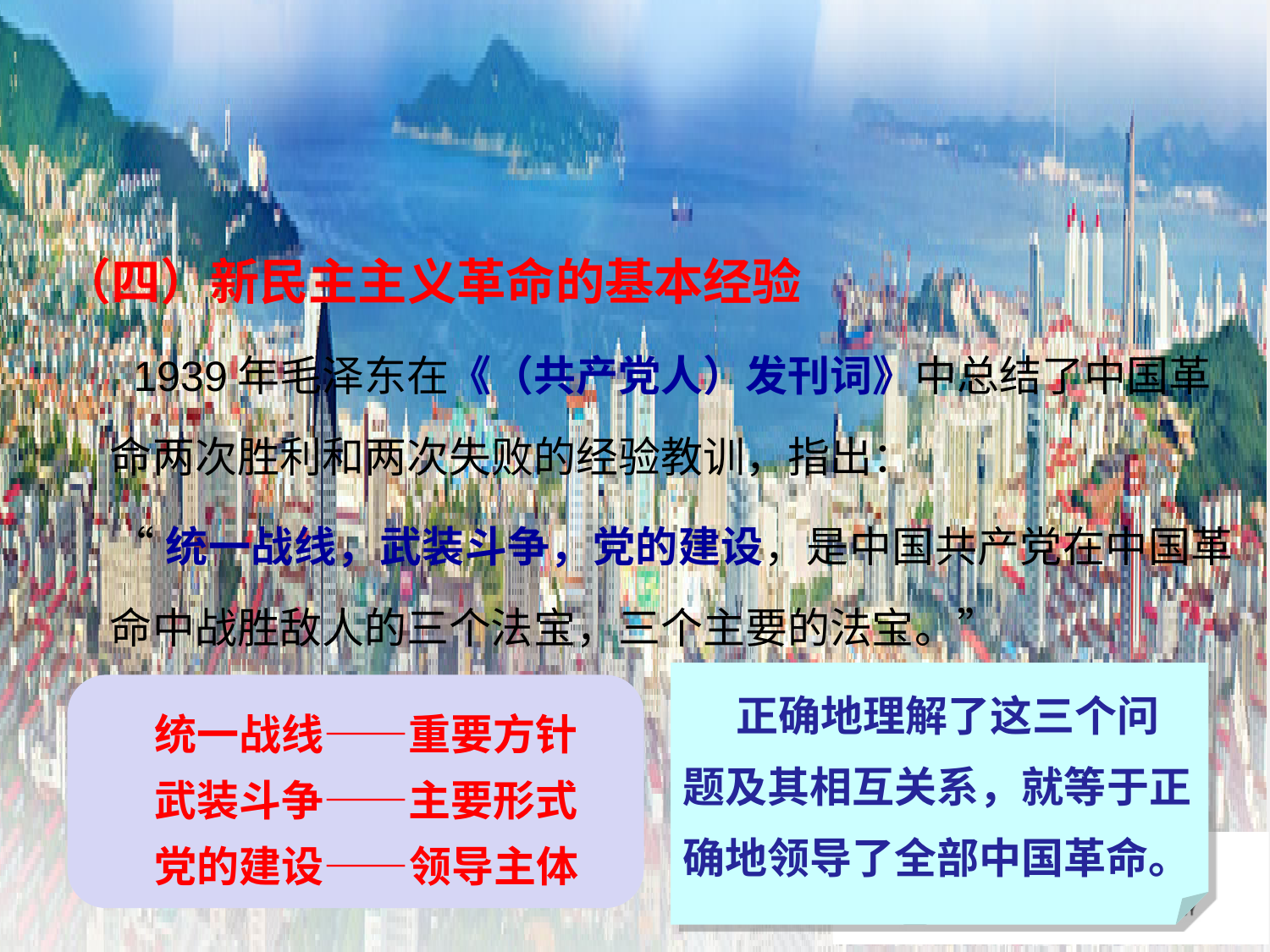

（四）新民主主义革命的基本经验
      1939年毛泽东在《（共产党人）发刊词》中总结了中国革命两次胜利和两次失败的经验教训，指出：
     “统一战线，武装斗争，党的建设，是中国共产党在中国革命中战胜敌人的三个法宝，三个主要的法宝。”
      正确地理解了这三个问题及其相互关系，就等于正确地领导了全部中国革命。
统一战线——重要方针
武装斗争——主要形式
党的建设——领导主体